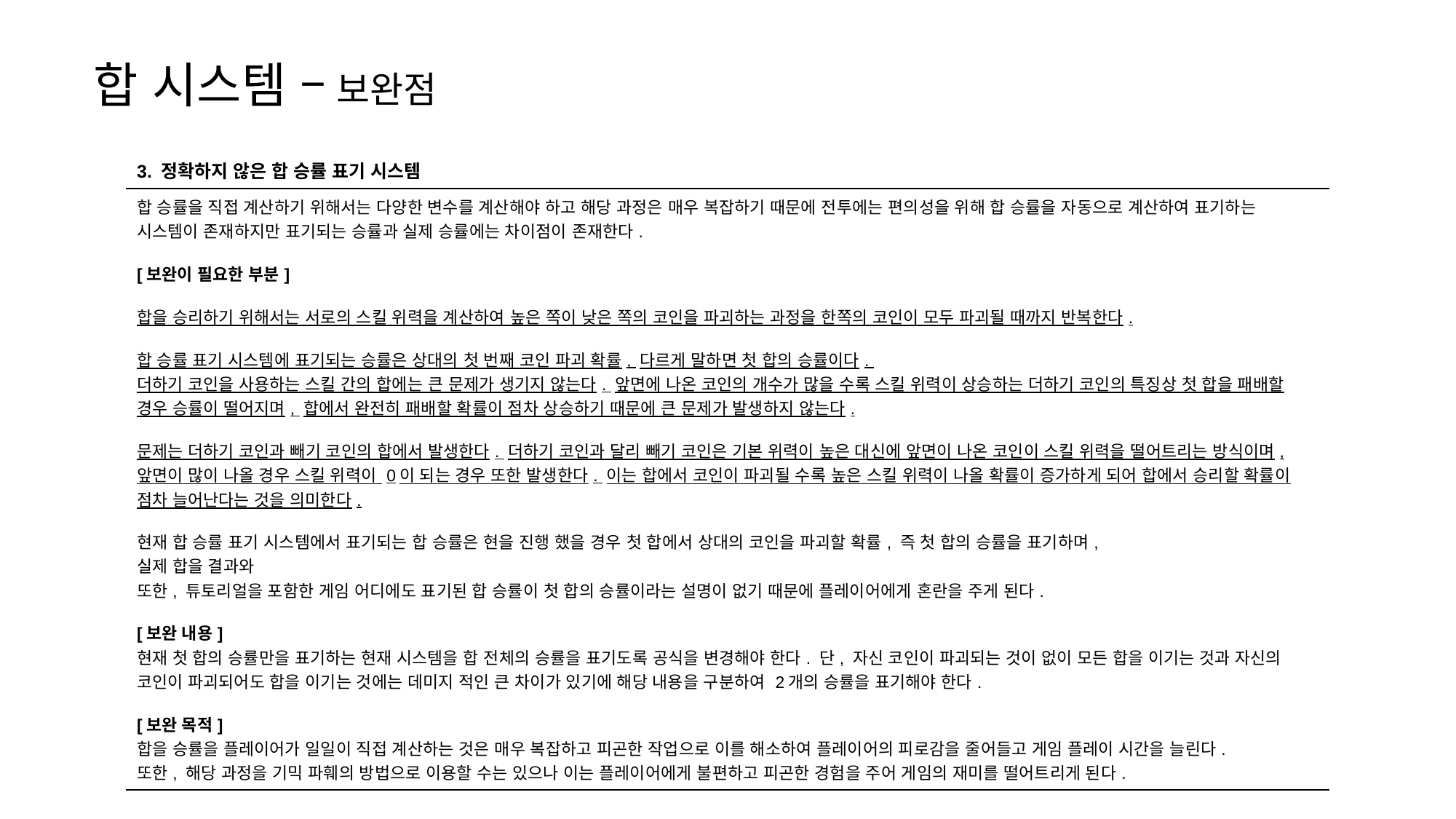

합 시스템 – 보완점
| 3. 정확하지 않은 합 승률 표기 시스템 |
| --- |
| 합 승률을 직접 계산하기 위해서는 다양한 변수를 계산해야 하고 해당 과정은 매우 복잡하기 때문에 전투에는 편의성을 위해 합 승률을 자동으로 계산하여 표기하는 시스템이 존재하지만 표기되는 승률과 실제 승률에는 차이점이 존재한다. [보완이 필요한 부분] 합을 승리하기 위해서는 서로의 스킬 위력을 계산하여 높은 쪽이 낮은 쪽의 코인을 파괴하는 과정을 한쪽의 코인이 모두 파괴될 때까지 반복한다. 합 승률 표기 시스템에 표기되는 승률은 상대의 첫 번째 코인 파괴 확률, 다르게 말하면 첫 합의 승률이다. 더하기 코인을 사용하는 스킬 간의 합에는 큰 문제가 생기지 않는다. 앞면에 나온 코인의 개수가 많을 수록 스킬 위력이 상승하는 더하기 코인의 특징상 첫 합을 패배할 경우 승률이 떨어지며, 합에서 완전히 패배할 확률이 점차 상승하기 때문에 큰 문제가 발생하지 않는다. 문제는 더하기 코인과 빼기 코인의 합에서 발생한다. 더하기 코인과 달리 빼기 코인은 기본 위력이 높은 대신에 앞면이 나온 코인이 스킬 위력을 떨어트리는 방식이며, 앞면이 많이 나올 경우 스킬 위력이 0이 되는 경우 또한 발생한다. 이는 합에서 코인이 파괴될 수록 높은 스킬 위력이 나올 확률이 증가하게 되어 합에서 승리할 확률이 점차 늘어난다는 것을 의미한다. 현재 합 승률 표기 시스템에서 표기되는 합 승률은 현을 진행 했을 경우 첫 합에서 상대의 코인을 파괴할 확률, 즉 첫 합의 승률을 표기하며, 실제 합을 결과와 또한, 튜토리얼을 포함한 게임 어디에도 표기된 합 승률이 첫 합의 승률이라는 설명이 없기 때문에 플레이어에게 혼란을 주게 된다. [보완 내용] 현재 첫 합의 승률만을 표기하는 현재 시스템을 합 전체의 승률을 표기도록 공식을 변경해야 한다. 단, 자신 코인이 파괴되는 것이 없이 모든 합을 이기는 것과 자신의 코인이 파괴되어도 합을 이기는 것에는 데미지 적인 큰 차이가 있기에 해당 내용을 구분하여 2개의 승률을 표기해야 한다. [보완 목적] 합을 승률을 플레이어가 일일이 직접 계산하는 것은 매우 복잡하고 피곤한 작업으로 이를 해소하여 플레이어의 피로감을 줄어들고 게임 플레이 시간을 늘린다. 또한, 해당 과정을 기믹 파훼의 방법으로 이용할 수는 있으나 이는 플레이어에게 불편하고 피곤한 경험을 주어 게임의 재미를 떨어트리게 된다. |